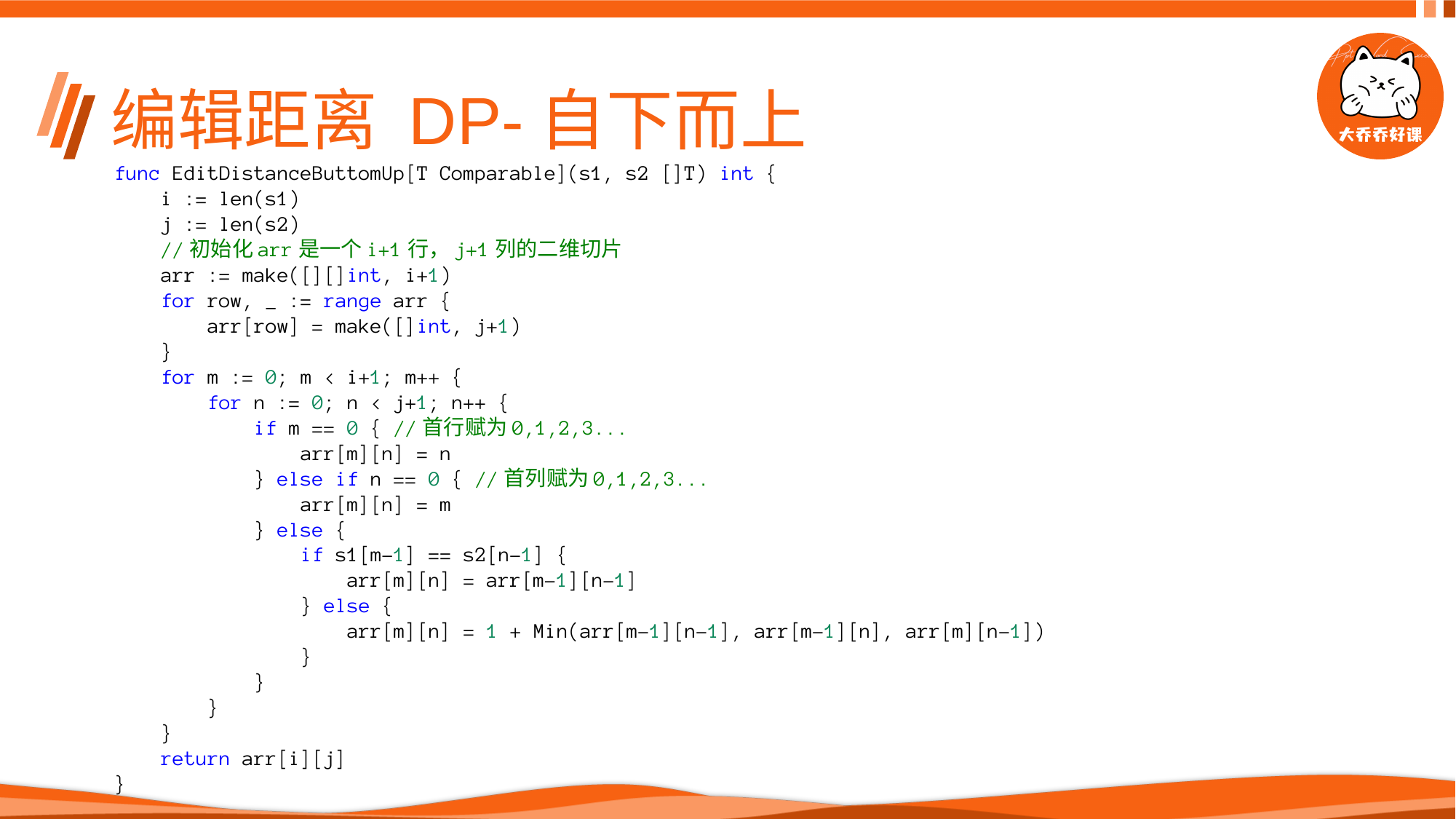

# 编辑距离 DP-自下而上
func EditDistanceButtomUp[T Comparable](s1, s2 []T) int {
    i := len(s1)
    j := len(s2)
    //初始化arr是一个i+1行，j+1列的二维切片
    arr := make([][]int, i+1)
    for row, _ := range arr {
        arr[row] = make([]int, j+1)
    }
    for m := 0; m < i+1; m++ {
        for n := 0; n < j+1; n++ {
            if m == 0 { //首行赋为0,1,2,3...
                arr[m][n] = n
            } else if n == 0 { //首列赋为0,1,2,3...
                arr[m][n] = m
            } else {
                if s1[m-1] == s2[n-1] {
                    arr[m][n] = arr[m-1][n-1]
                } else {
                    arr[m][n] = 1 + Min(arr[m-1][n-1], arr[m-1][n], arr[m][n-1])
                }
            }
        }
    }
    return arr[i][j]
}